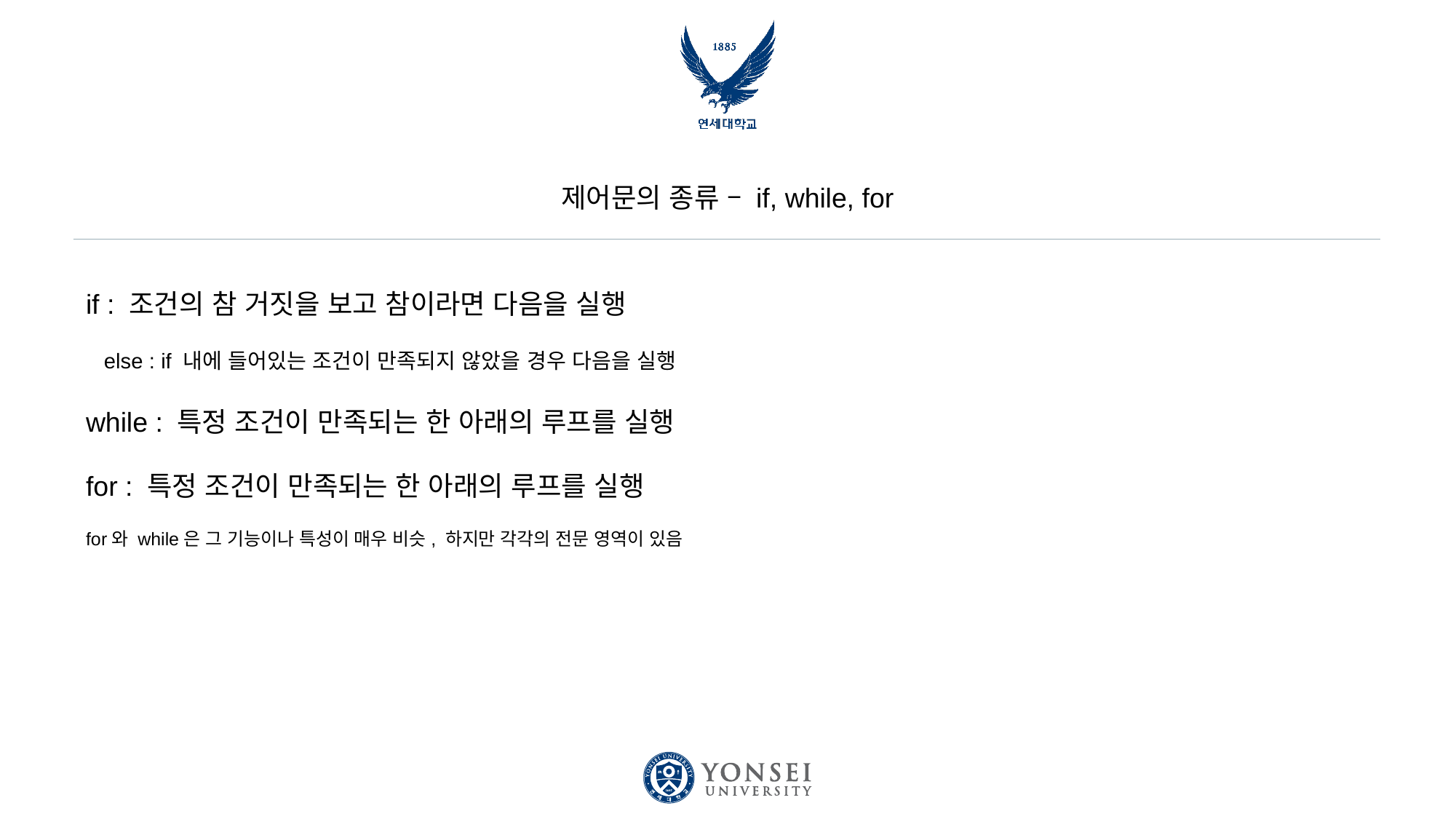

# 제어문의 종류 – if, while, for
if : 조건의 참 거짓을 보고 참이라면 다음을 실행
   else : if 내에 들어있는 조건이 만족되지 않았을 경우 다음을 실행
while : 특정 조건이 만족되는 한 아래의 루프를 실행
for : 특정 조건이 만족되는 한 아래의 루프를 실행
for와 while은 그 기능이나 특성이 매우 비슷, 하지만 각각의 전문 영역이 있음